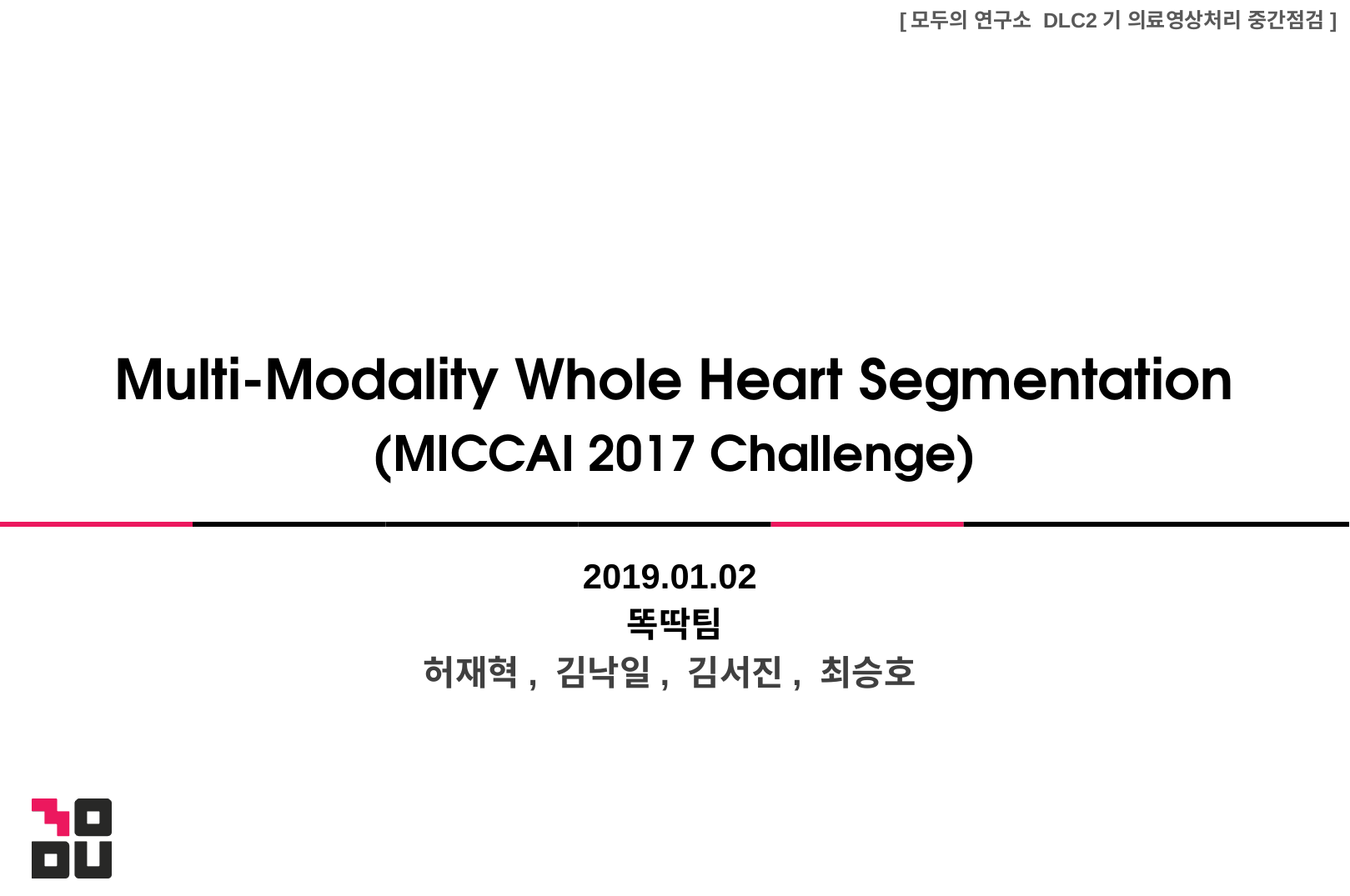

[모두의 연구소 DLC2기 의료영상처리 중간점검]
# Multi-Modality Whole Heart Segmentation (MICCAI 2017 Challenge)

2019.01.02
똑딱팀
허재혁, 김낙일, 김서진, 최승호